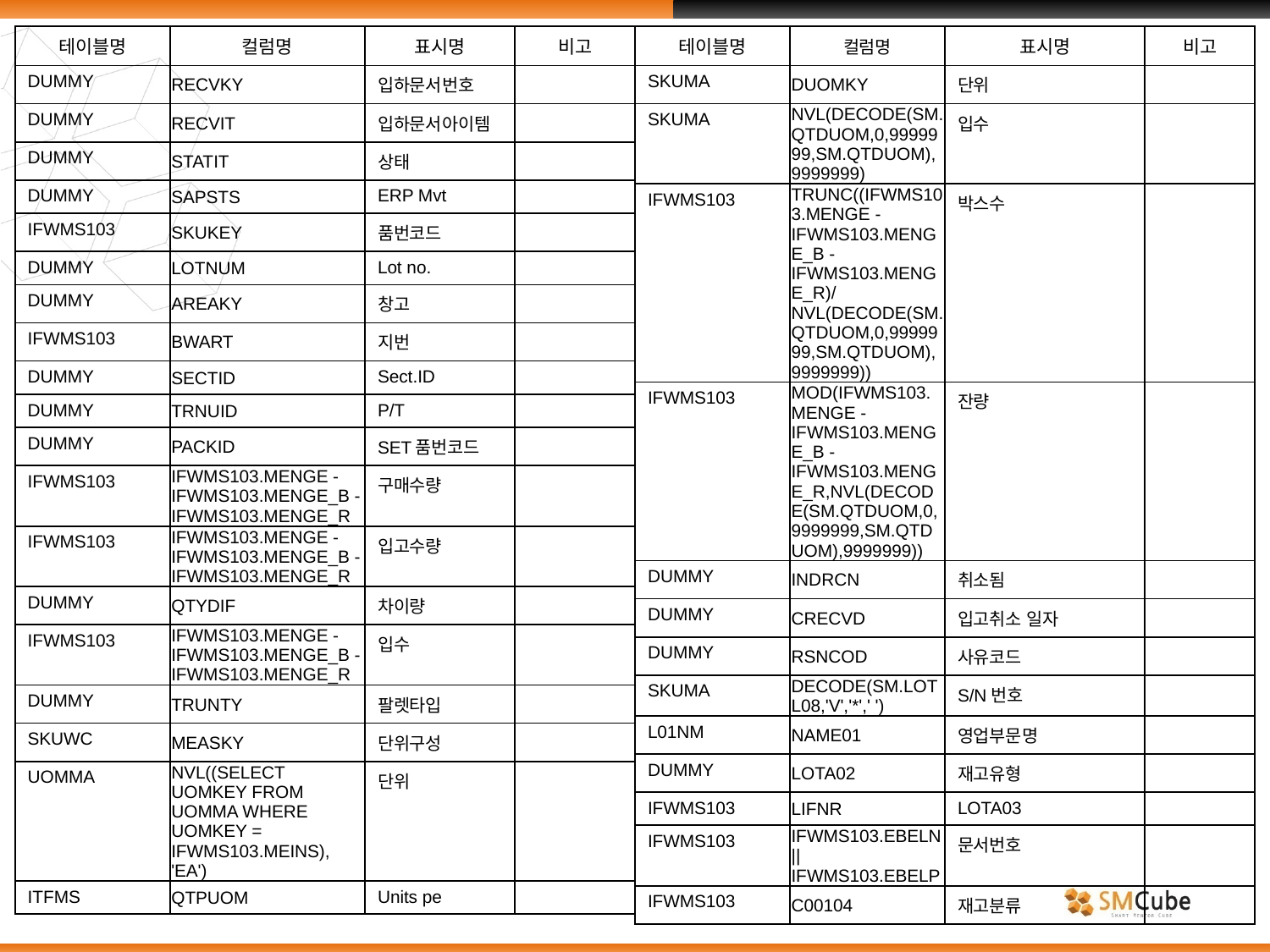

| 테이블명 | 컬럼명 | 표시명 | 비고 |
| --- | --- | --- | --- |
| DUMMY | RECVKY | 입하문서번호 |  |
| DUMMY | RECVIT | 입하문서아이템 |  |
| DUMMY | STATIT | 상태 |  |
| DUMMY | SAPSTS | ERP Mvt |  |
| IFWMS103 | SKUKEY | 품번코드 |  |
| DUMMY | LOTNUM | Lot no. |  |
| DUMMY | AREAKY | 창고 |  |
| IFWMS103 | BWART | 지번 |  |
| DUMMY | SECTID | Sect.ID |  |
| DUMMY | TRNUID | P/T |  |
| DUMMY | PACKID | SET품번코드 |  |
| IFWMS103 | IFWMS103.MENGE - IFWMS103.MENGE\_B - IFWMS103.MENGE\_R | 구매수량 |  |
| IFWMS103 | IFWMS103.MENGE - IFWMS103.MENGE\_B - IFWMS103.MENGE\_R | 입고수량 |  |
| DUMMY | QTYDIF | 차이량 |  |
| IFWMS103 | IFWMS103.MENGE - IFWMS103.MENGE\_B - IFWMS103.MENGE\_R | 입수 |  |
| DUMMY | TRUNTY | 팔렛타입 |  |
| SKUWC | MEASKY | 단위구성 |  |
| UOMMA | NVL((SELECT UOMKEY FROM UOMMA WHERE UOMKEY = IFWMS103.MEINS), 'EA') | 단위 |  |
| ITFMS | QTPUOM | Units pe |  |
| 테이블명 | 컬럼명 | 표시명 | 비고 |
| --- | --- | --- | --- |
| SKUMA | DUOMKY | 단위 |  |
| SKUMA | NVL(DECODE(SM.QTDUOM,0,9999999,SM.QTDUOM),9999999) | 입수 |  |
| IFWMS103 | TRUNC((IFWMS103.MENGE - IFWMS103.MENGE\_B - IFWMS103.MENGE\_R)/NVL(DECODE(SM.QTDUOM,0,9999999,SM.QTDUOM),9999999)) | 박스수 |  |
| IFWMS103 | MOD(IFWMS103.MENGE - IFWMS103.MENGE\_B - IFWMS103.MENGE\_R,NVL(DECODE(SM.QTDUOM,0,9999999,SM.QTDUOM),9999999)) | 잔량 |  |
| DUMMY | INDRCN | 취소됨 |  |
| DUMMY | CRECVD | 입고취소 일자 |  |
| DUMMY | RSNCOD | 사유코드 |  |
| SKUMA | DECODE(SM.LOTL08,'V','\*',' ') | S/N번호 |  |
| L01NM | NAME01 | 영업부문명 |  |
| DUMMY | LOTA02 | 재고유형 |  |
| IFWMS103 | LIFNR | LOTA03 |  |
| IFWMS103 | IFWMS103.EBELN||IFWMS103.EBELP | 문서번호 |  |
| IFWMS103 | C00104 | 재고분류 |  |